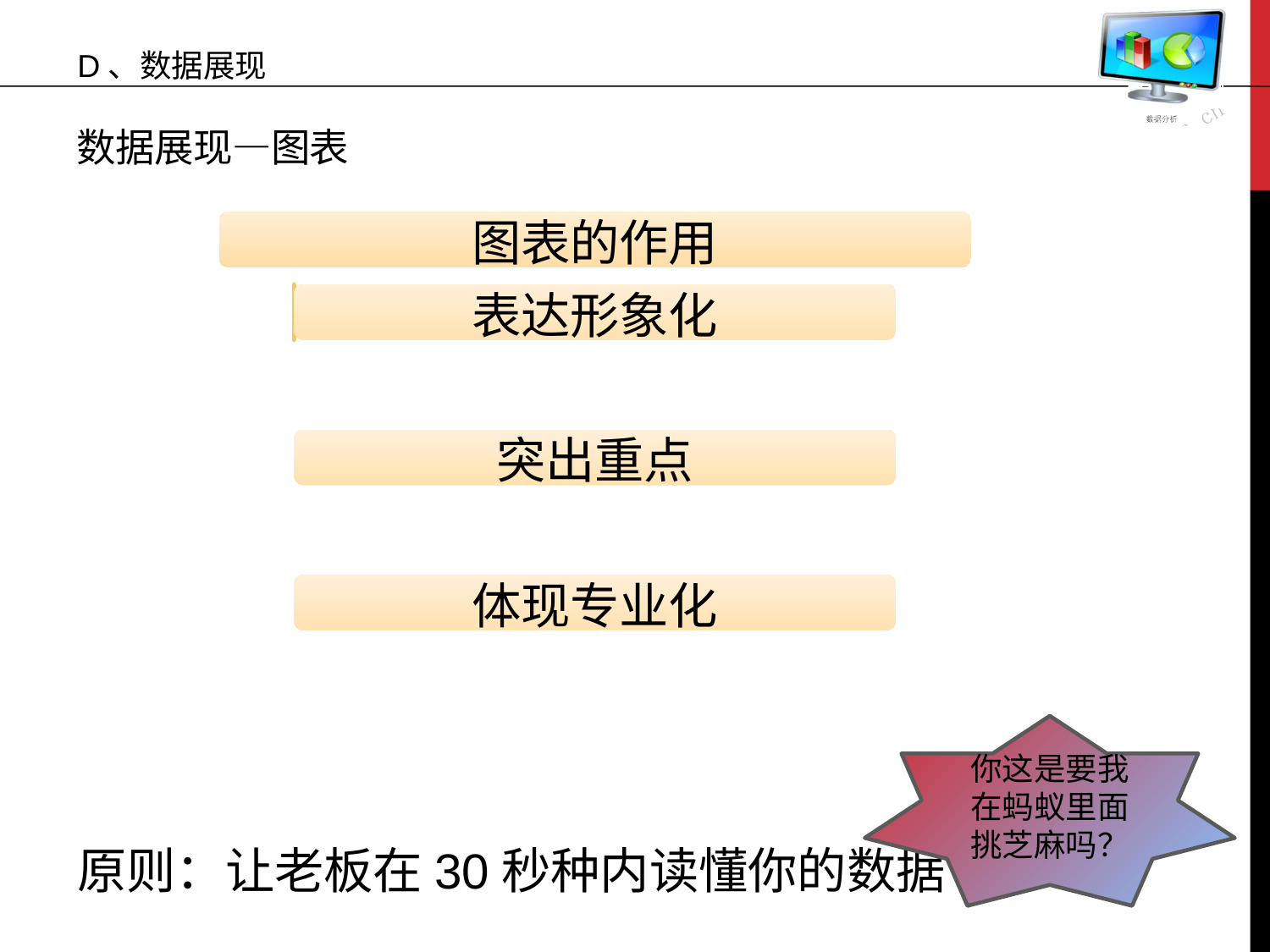

D、数据展现
# 数据展现—图表
图表的作用
表达形象化
突出重点
体现专业化
你这是要我在蚂蚁里面挑芝麻吗？
原则：让老板在30秒种内读懂你的数据